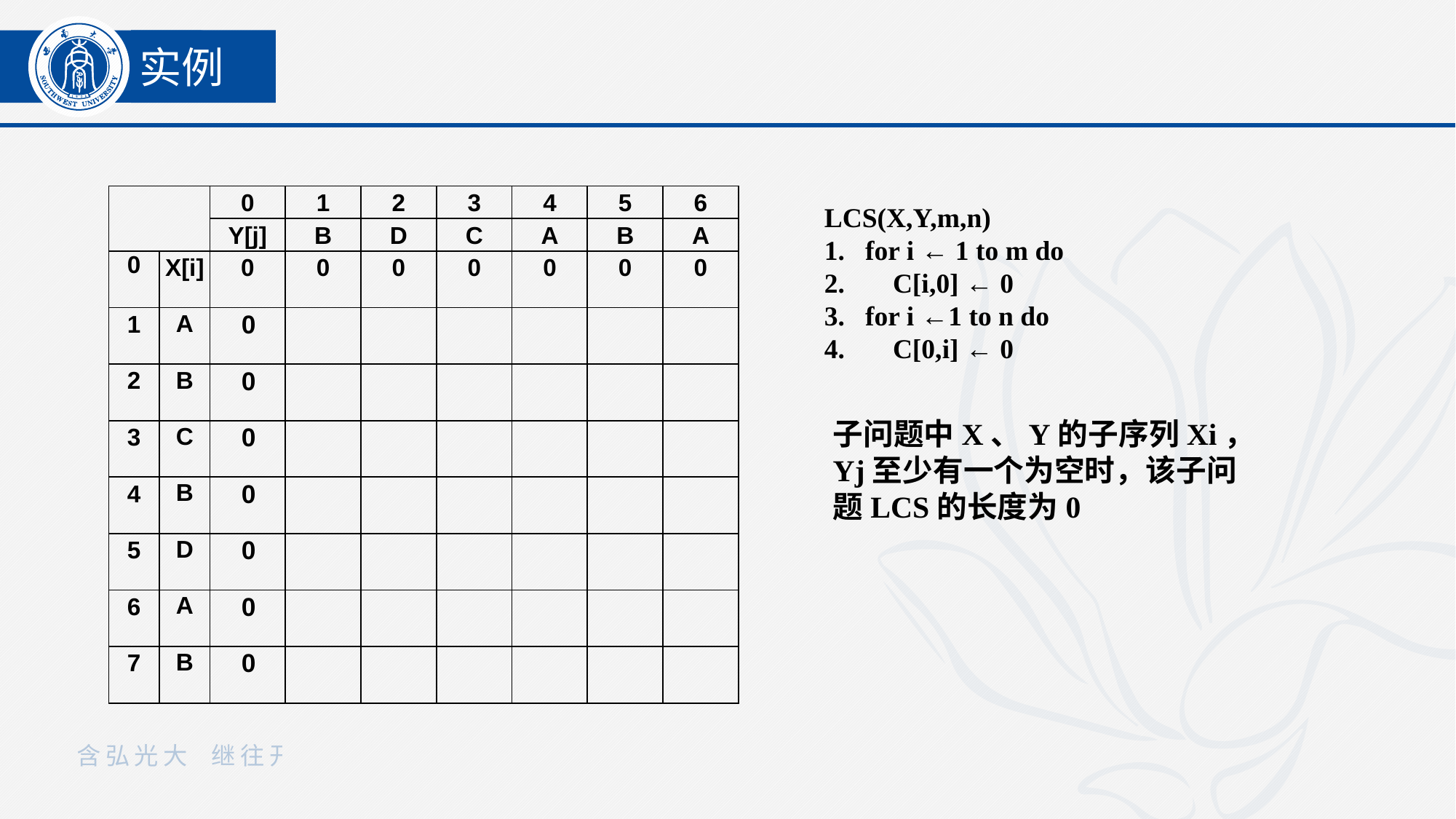

实例
|  |  | 0 | 1 | 2 | 3 | 4 | 5 | 6 |
| --- | --- | --- | --- | --- | --- | --- | --- | --- |
|  |  | Y[j] | B | D | C | A | B | A |
| 0 | X[i] | 0 | 0 | 0 | 0 | 0 | 0 | 0 |
| 1 | A | 0 |  |  |  |  |  |  |
| 2 | B | 0 |  |  |  |  |  |  |
| 3 | C | 0 |  |  |  |  |  |  |
| 4 | B | 0 |  |  |  |  |  |  |
| 5 | D | 0 |  |  |  |  |  |  |
| 6 | A | 0 |  |  |  |  |  |  |
| 7 | B | 0 |  |  |  |  |  |  |
LCS(X,Y,m,n)
for i ← 1 to m do
    C[i,0] ← 0
for i ←1 to n do
    C[0,i] ← 0
子问题中X、Y的子序列Xi，Yj至少有一个为空时，该子问题LCS的长度为0